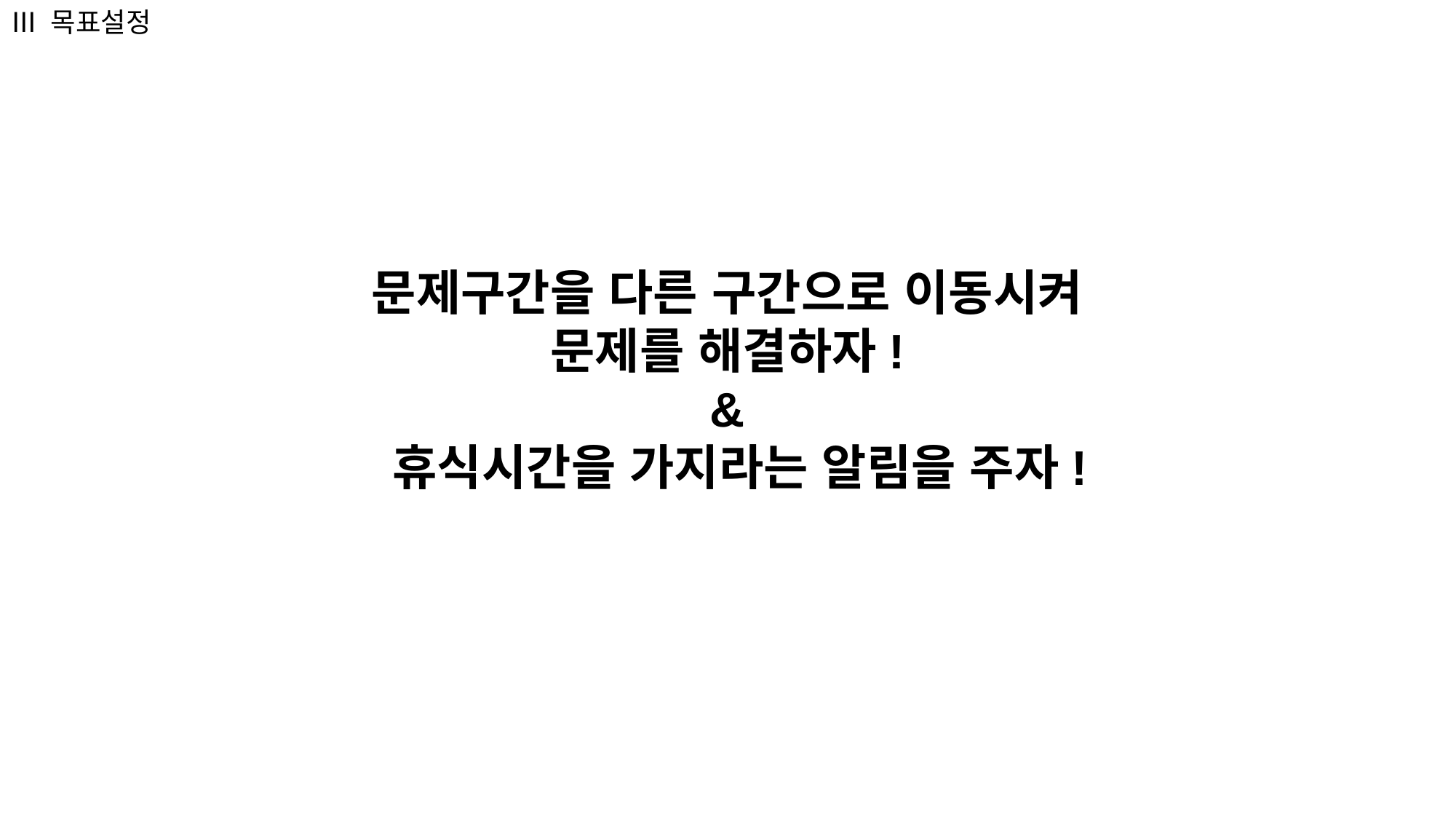

Ⅲ 목표설정
문제구간을 다른 구간으로 이동시켜 문제를 해결하자!
&
 휴식시간을 가지라는 알림을 주자!